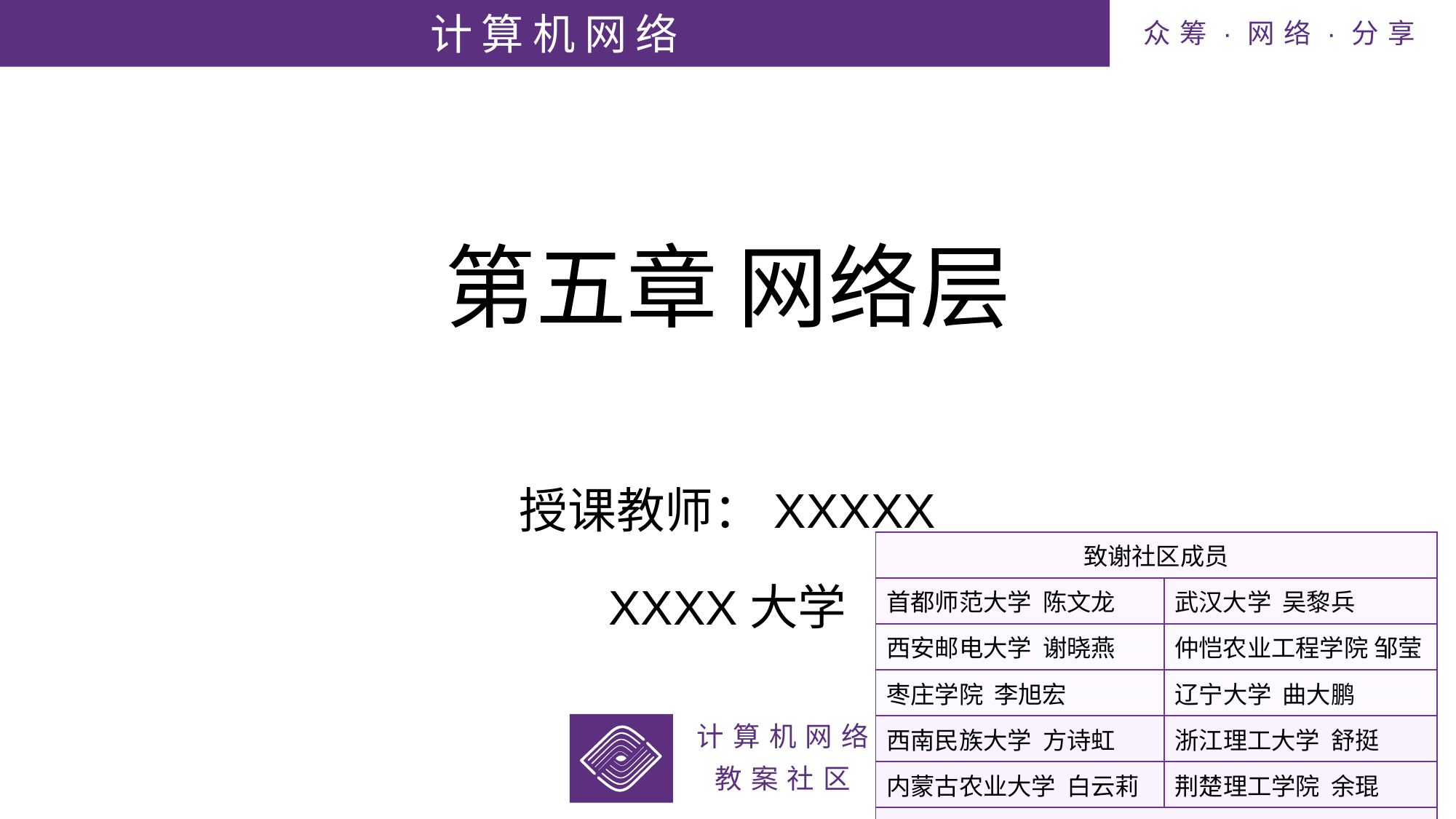

# 第五章 网络层
授课教师：XXXXX
XXXX大学
| 致谢社区成员 |  |
| --- | --- |
| 首都师范大学 陈文龙 | 武汉大学 吴黎兵 |
| 西安邮电大学 谢晓燕 | 仲恺农业工程学院 邹莹 |
| 枣庄学院 李旭宏 | 辽宁大学 曲大鹏 |
| 西南民族大学 方诗虹 | 浙江理工大学 舒挺 |
| 内蒙古农业大学 白云莉 | 荆楚理工学院 余琨 |
| 华为技术有限公司 李振斌 |  |